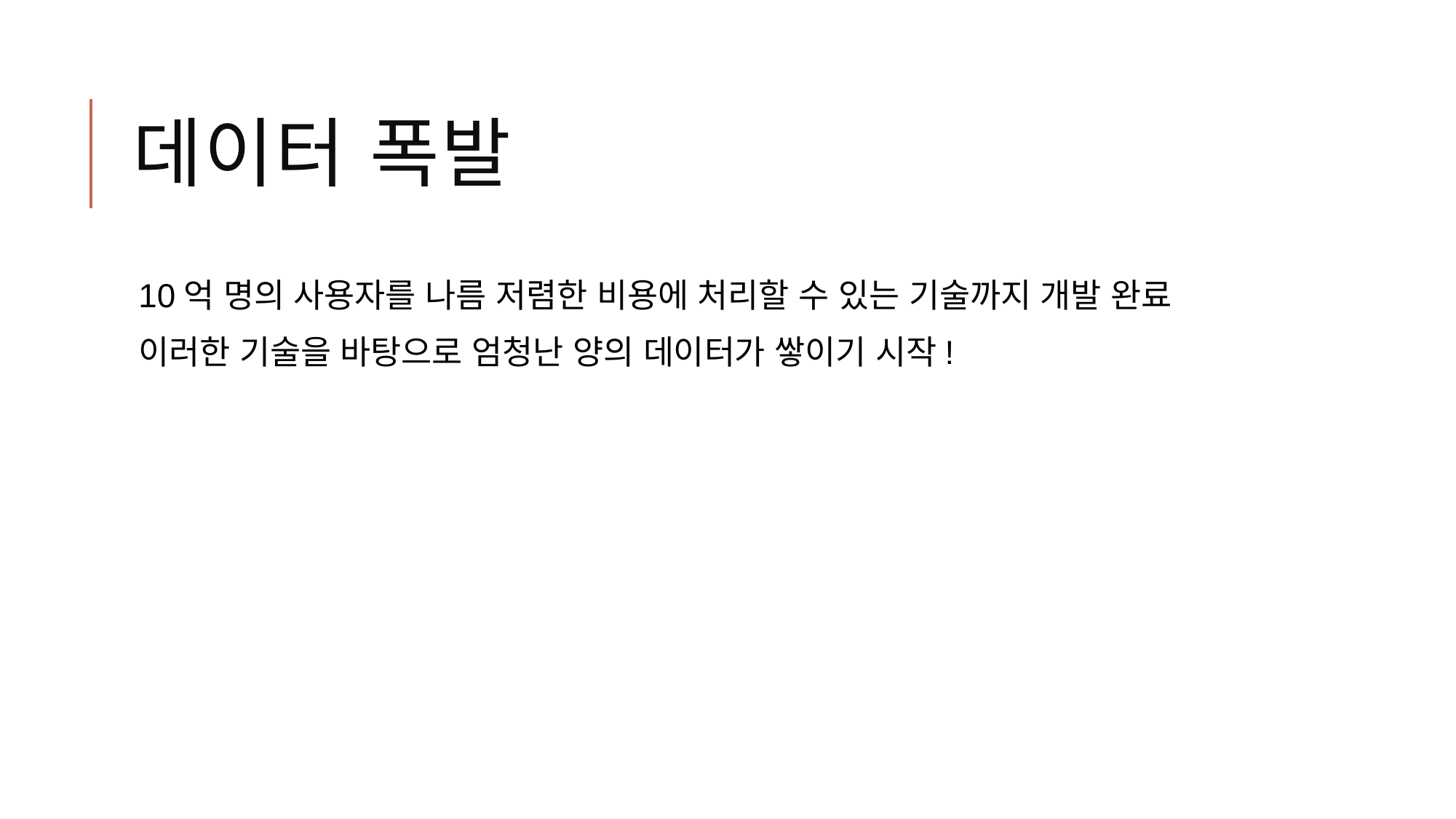

# 데이터 폭발
10억 명의 사용자를 나름 저렴한 비용에 처리할 수 있는 기술까지 개발 완료
이러한 기술을 바탕으로 엄청난 양의 데이터가 쌓이기 시작!